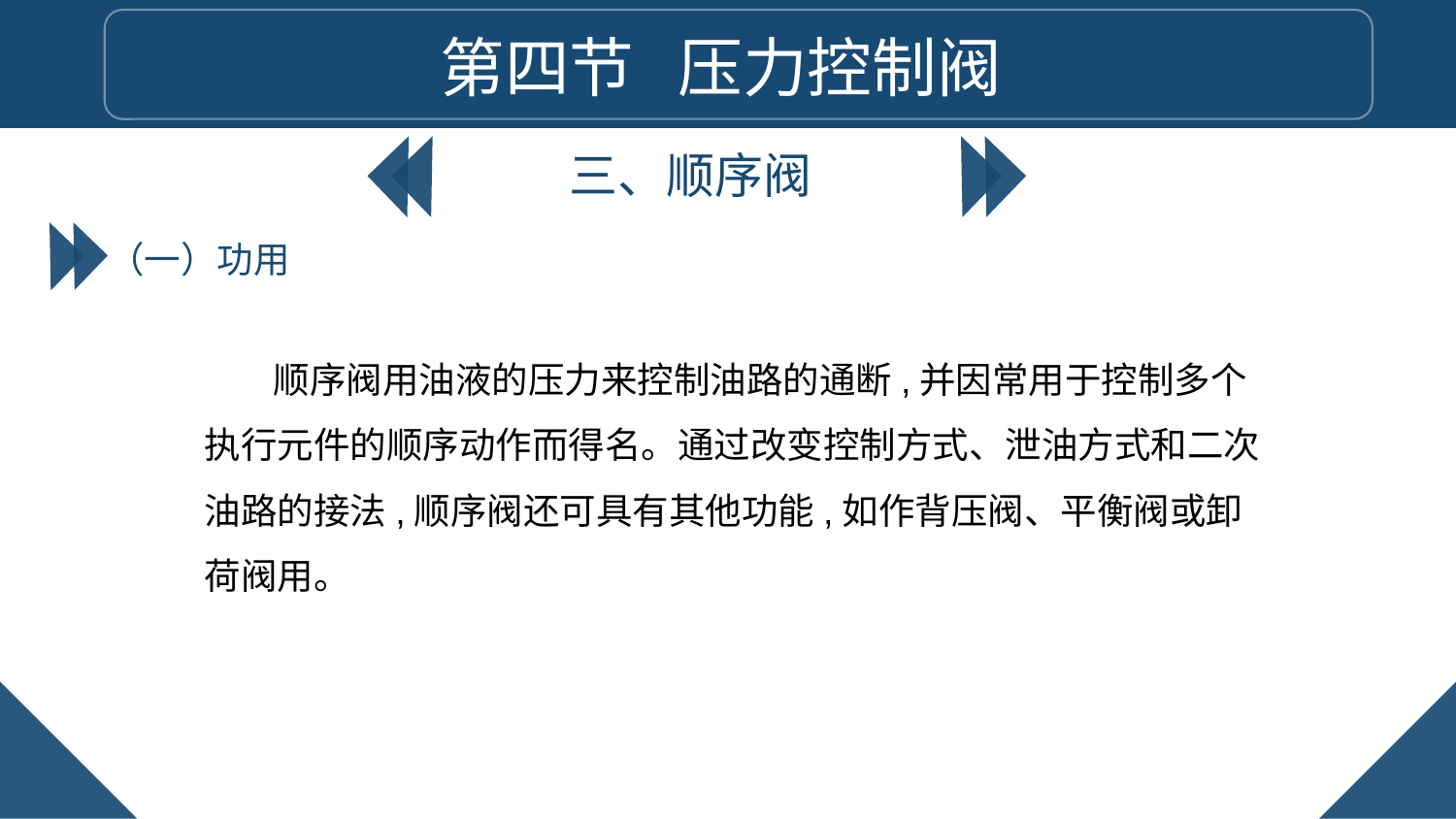

第四节   压力控制阀
三、顺序阀

（一）功用

顺序阀用油液的压力来控制油路的通断,并因常用于控制多个执行元件的顺序动作而得名。通过改变控制方式、泄油方式和二次油路的接法,顺序阀还可具有其他功能,如作背压阀、平衡阀或卸荷阀用。